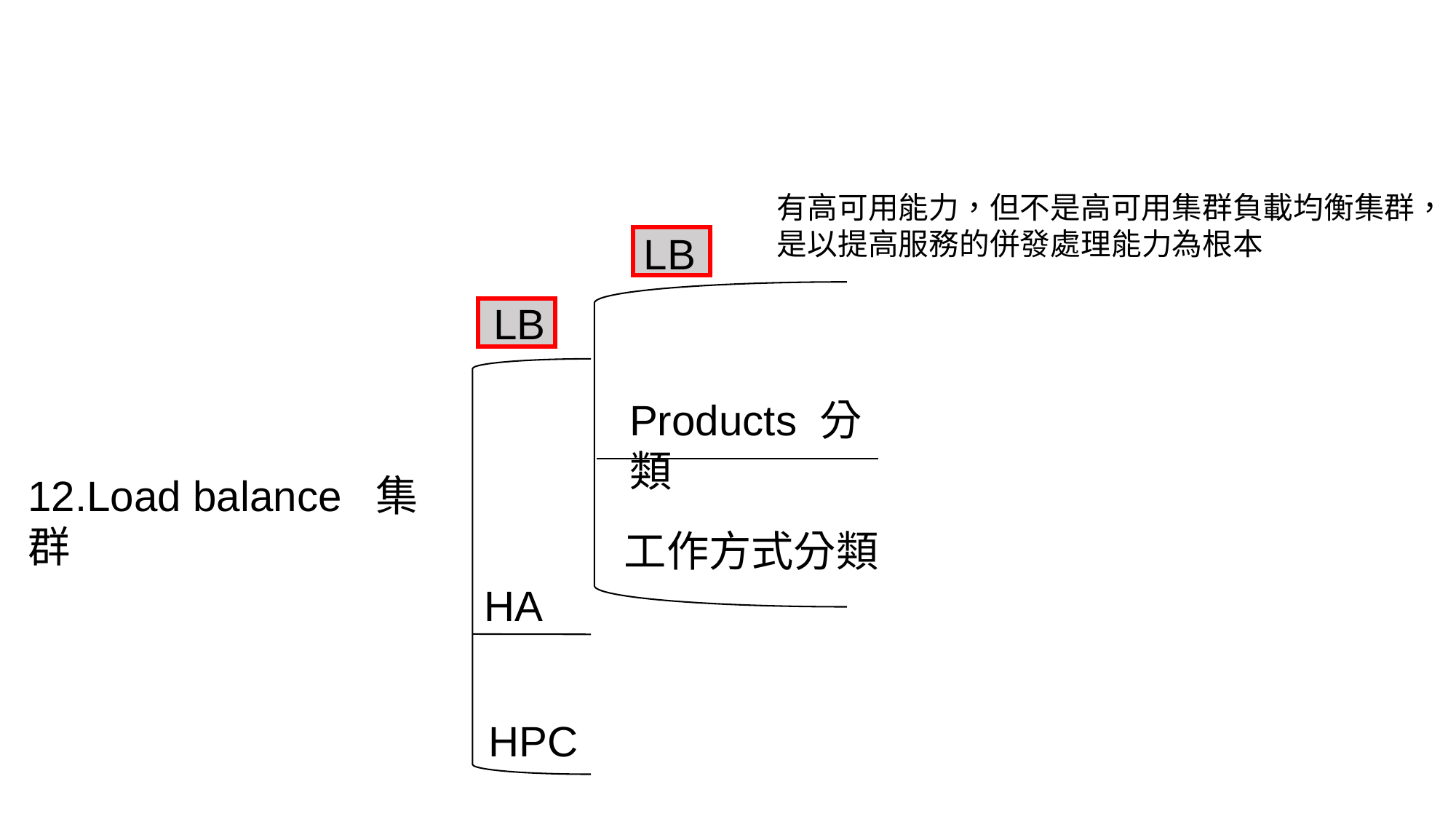

有高可用能力，但不是高可用集群負載均衡集群，
是以提高服務的併發處理能力為根本
LB

LB

Products 分類
12.Load balance  集群
工作方式分類
HA
HPC